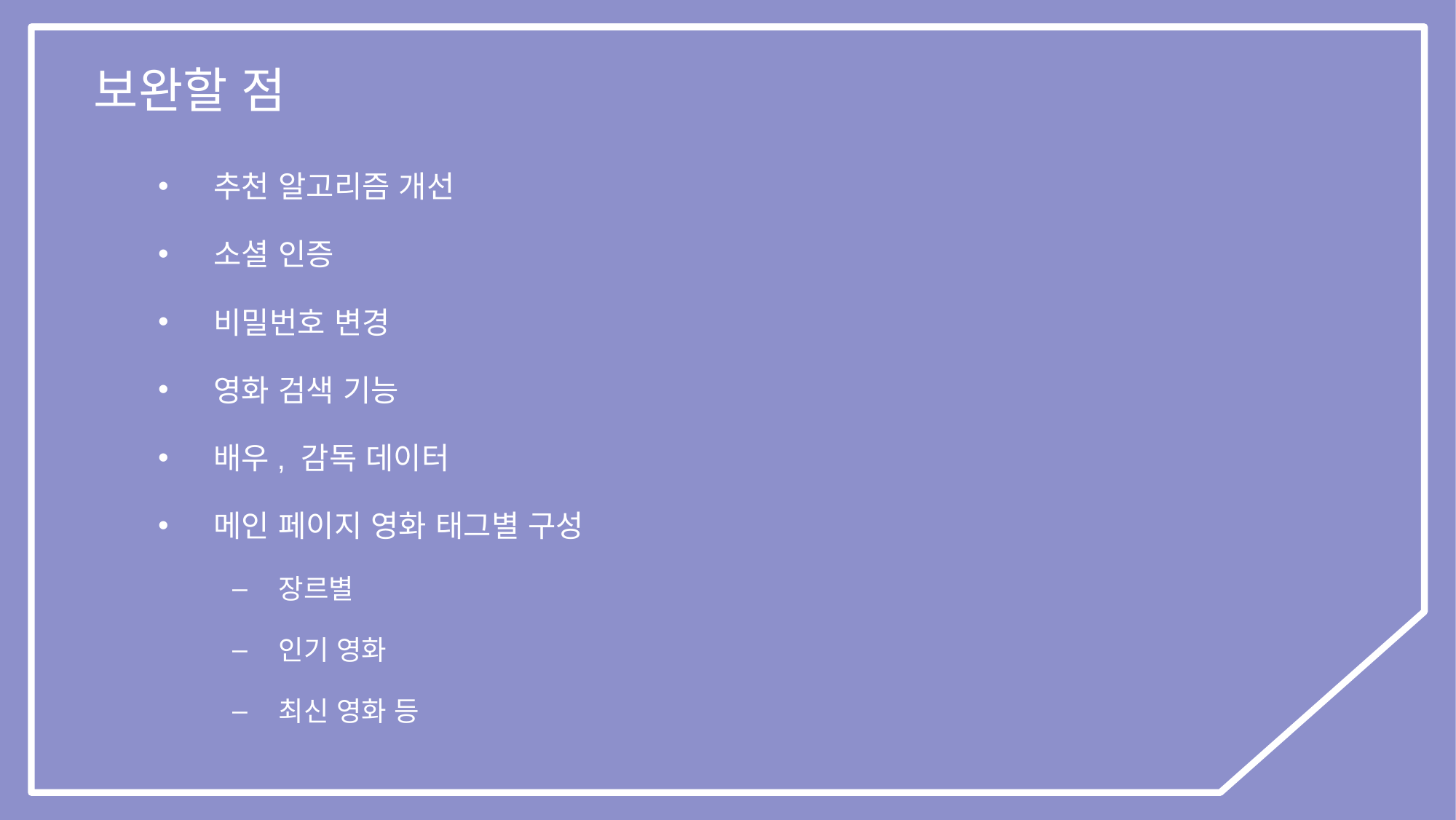

보완할 점
추천 알고리즘 개선
소셜 인증
비밀번호 변경
영화 검색 기능
배우, 감독 데이터
메인 페이지 영화 태그별 구성
장르별
인기 영화
최신 영화 등